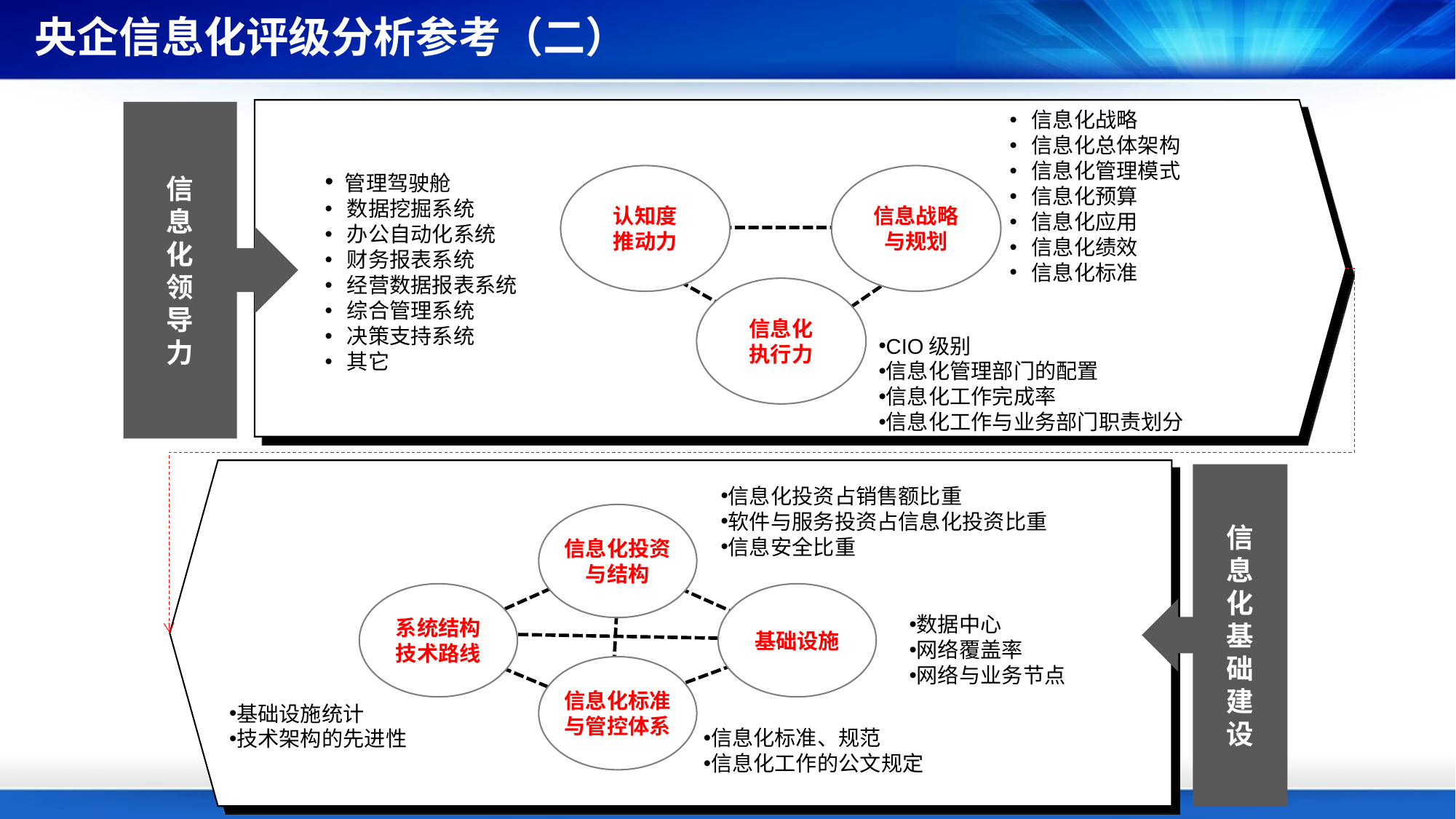

央企信息化评级分析参考（二）

  信息化战略
  信息化总体架构
  信息化管理模式
  信息化预算
  信息化应用
  信息化绩效
  信息化标准
信
息
化
领
导
力

 管理驾驶舱
  数据挖掘系统
  办公自动化系统
  财务报表系统
  经营数据报表系统
  综合管理系统
  决策支持系统
  其它
认知度
推动力
信息战略
与规划

信息化
执行力
CIO级别
信息化管理部门的配置
信息化工作完成率
信息化工作与业务部门职责划分

信
息
化
基
础
建
设
信息化投资占销售额比重
软件与服务投资占信息化投资比重
信息安全比重
信息化投资
与结构

系统结构
技术路线
基础设施

数据中心
网络覆盖率
网络与业务节点

信息化标准
与管控体系
基础设施统计
技术架构的先进性
信息化标准、规范
信息化工作的公文规定